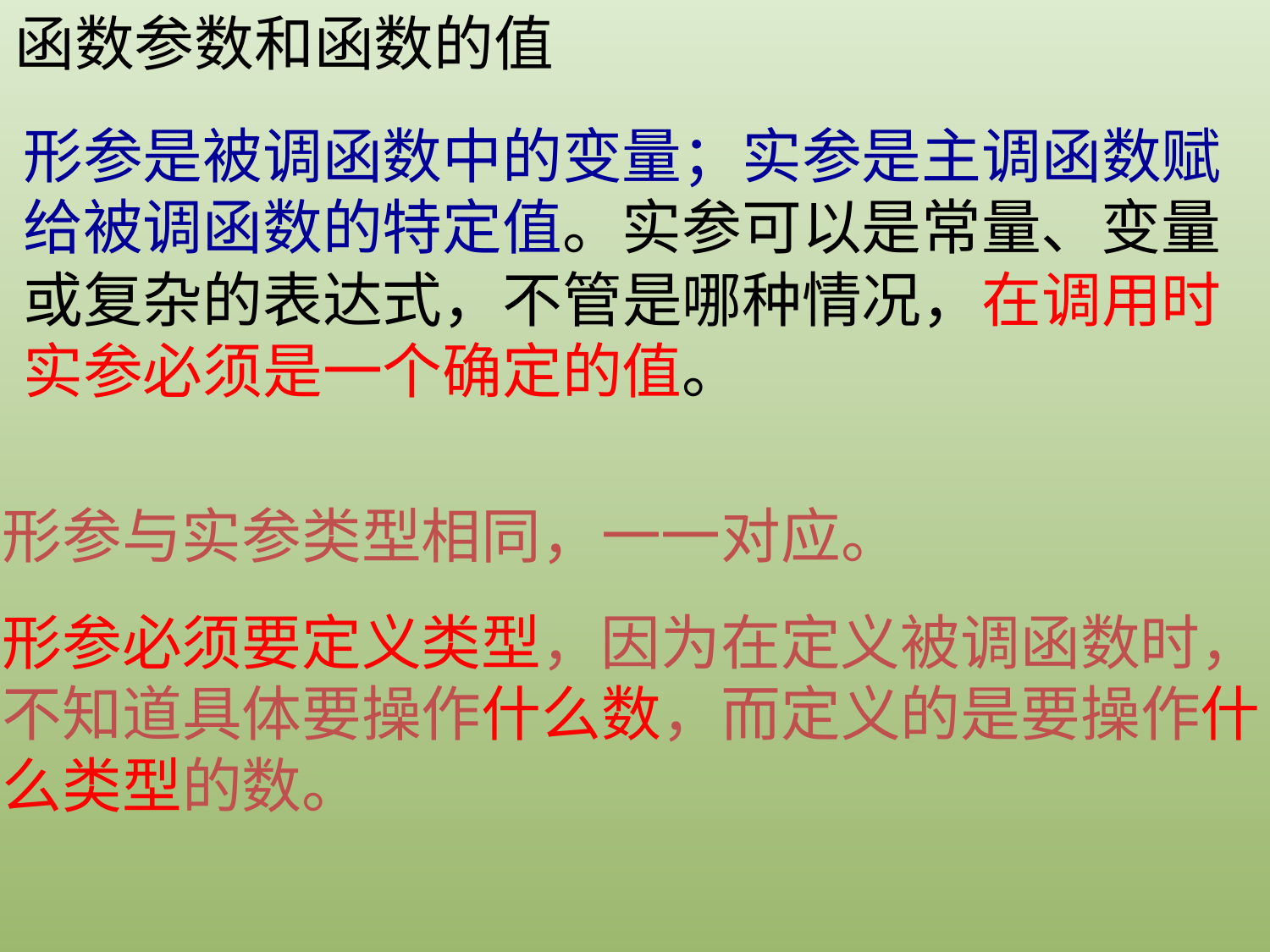

函数参数和函数的值
形参是被调函数中的变量；实参是主调函数赋给被调函数的特定值。实参可以是常量、变量或复杂的表达式，不管是哪种情况，在调用时实参必须是一个确定的值。
形参与实参类型相同，一一对应。
形参必须要定义类型，因为在定义被调函数时，不知道具体要操作什么数，而定义的是要操作什么类型的数。
180